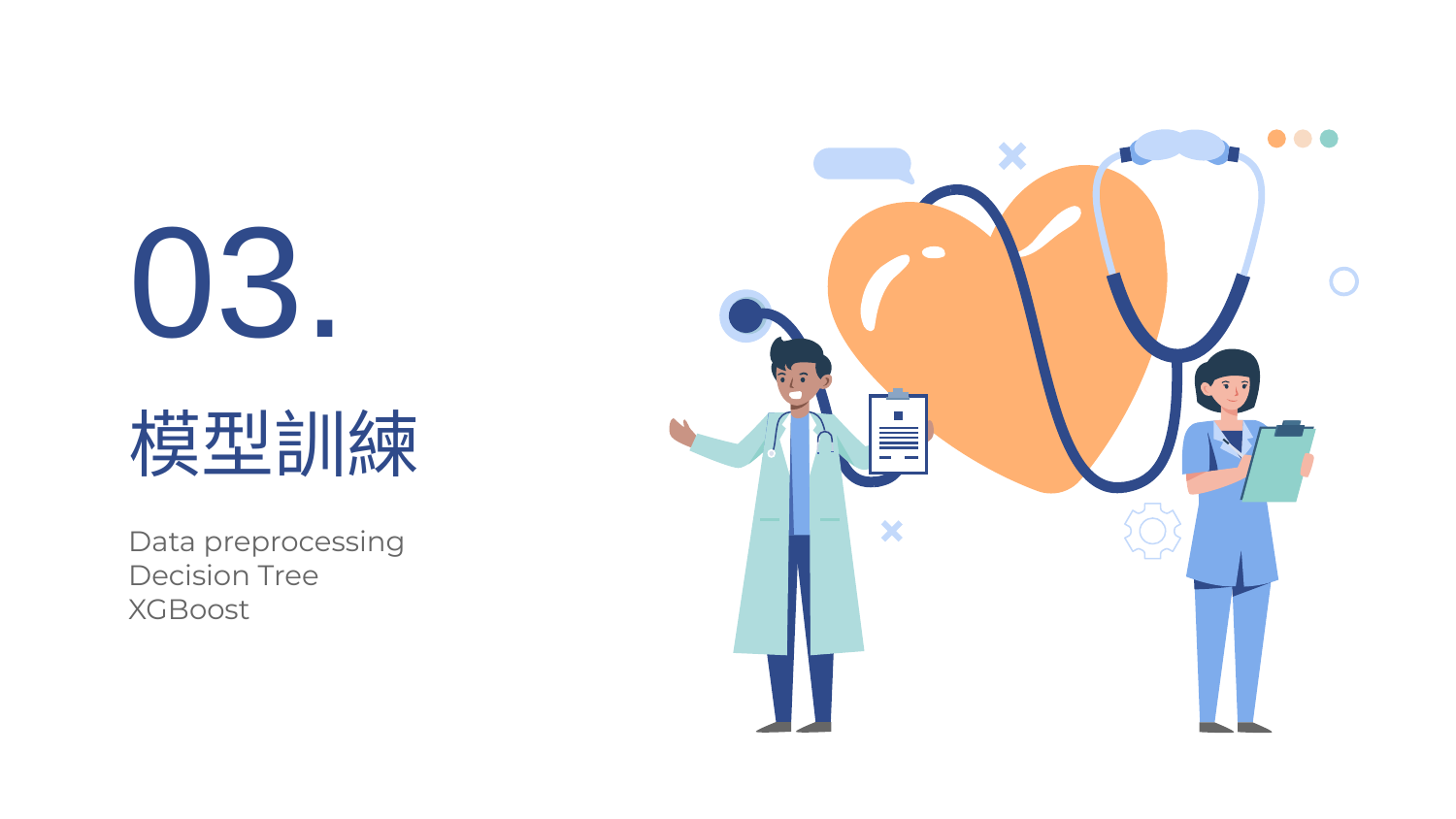

03.
# 模型訓練
Data preprocessing
Decision Tree
XGBoost